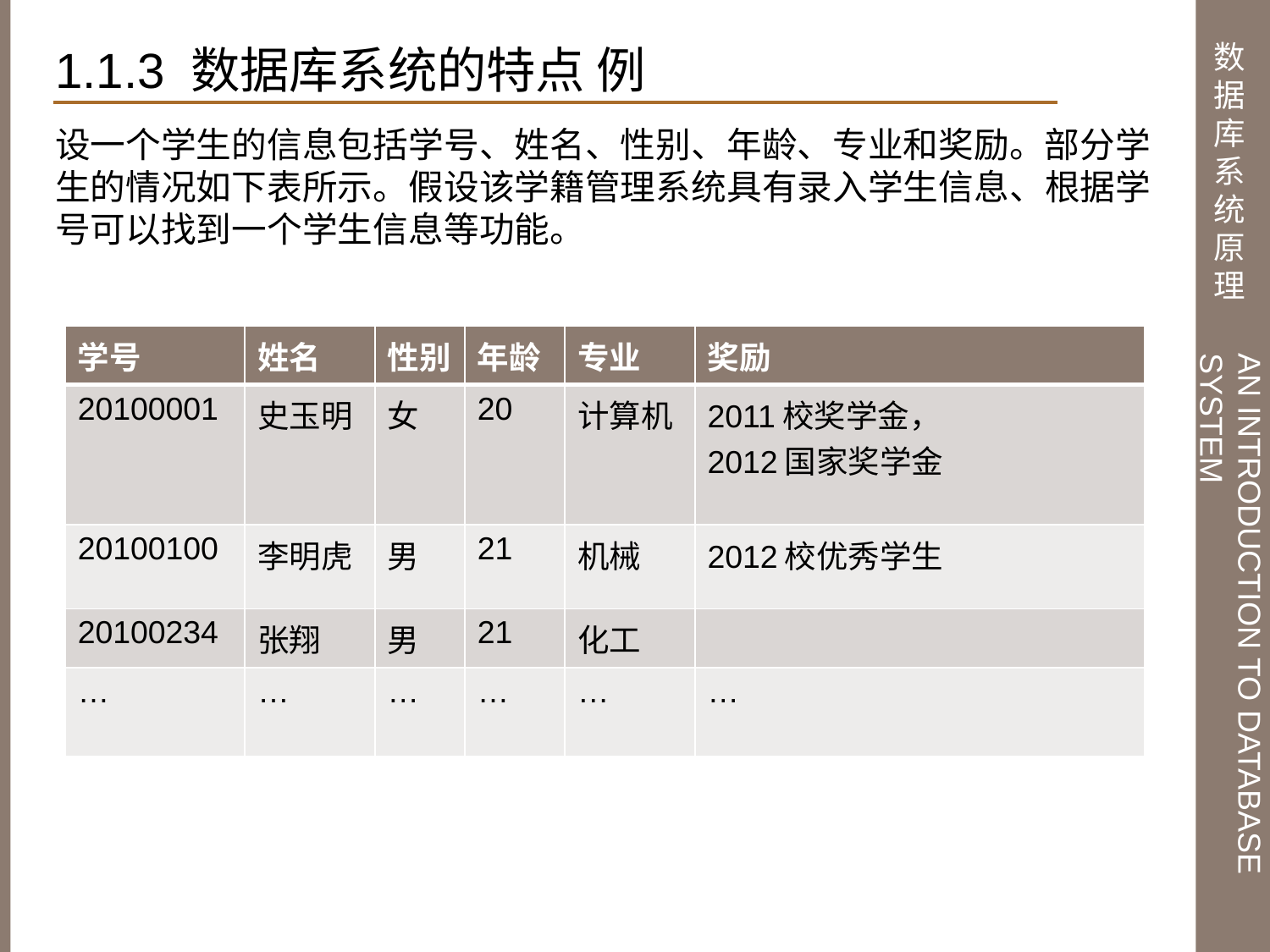

1.1.3 数据库系统的特点 例
设一个学生的信息包括学号、姓名、性别、年龄、专业和奖励。部分学生的情况如下表所示。假设该学籍管理系统具有录入学生信息、根据学号可以找到一个学生信息等功能。
| 学号 | 姓名 | 性别 | 年龄 | 专业 | 奖励 |
| --- | --- | --- | --- | --- | --- |
| 20100001 | 史玉明 | 女 | 20 | 计算机 | 2011校奖学金， 2012国家奖学金 |
| 20100100 | 李明虎 | 男 | 21 | 机械 | 2012校优秀学生 |
| 20100234 | 张翔 | 男 | 21 | 化工 |  |
| … | … | … | … | … | … |